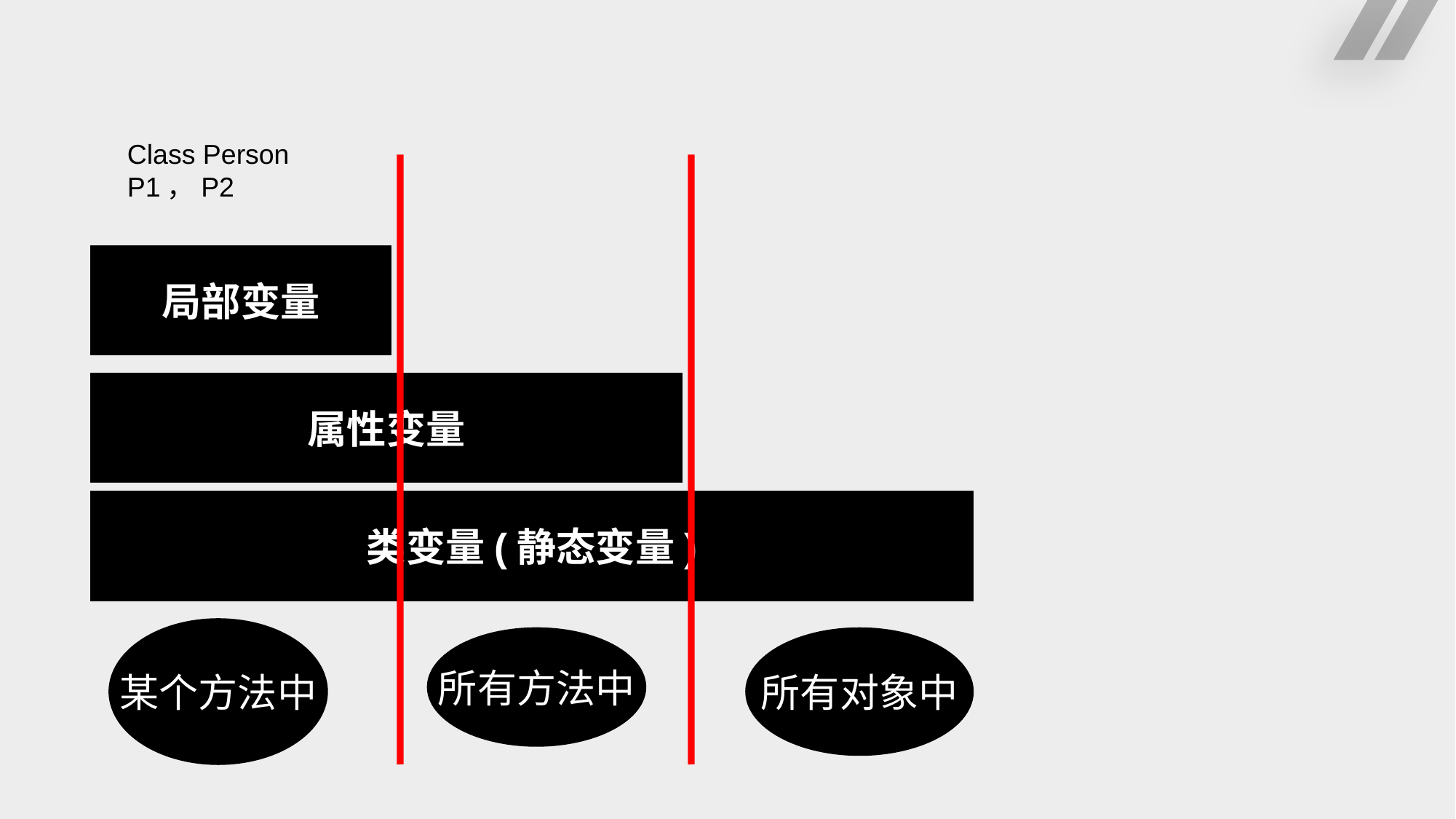

#

Class Person
P1，P2

局部变量
属性变量
类变量(静态变量)
某个方法中
所有方法中
所有对象中